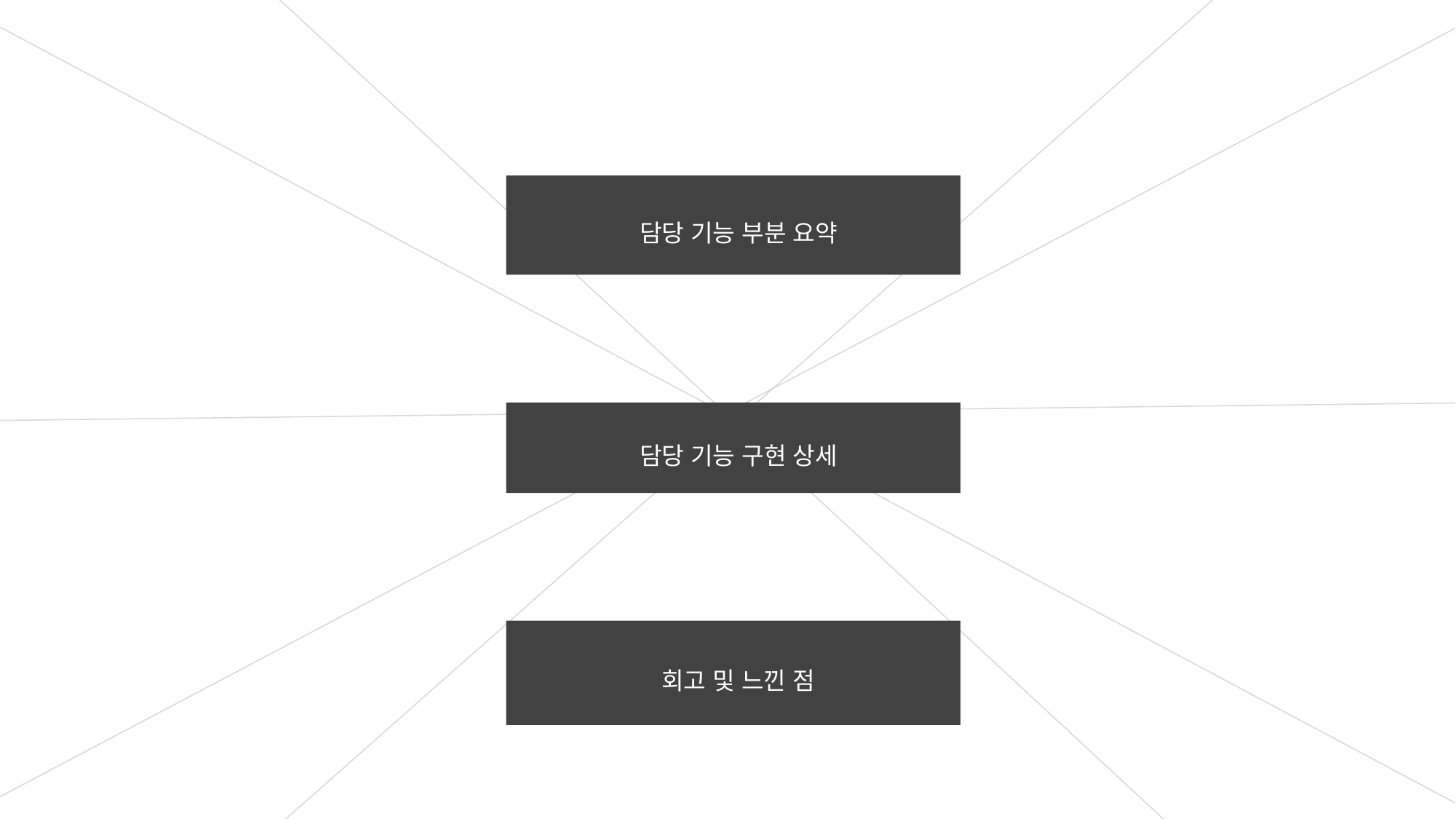

담당 기능 부분 요약
담당 기능 구현 상세
회고 및 느낀 점